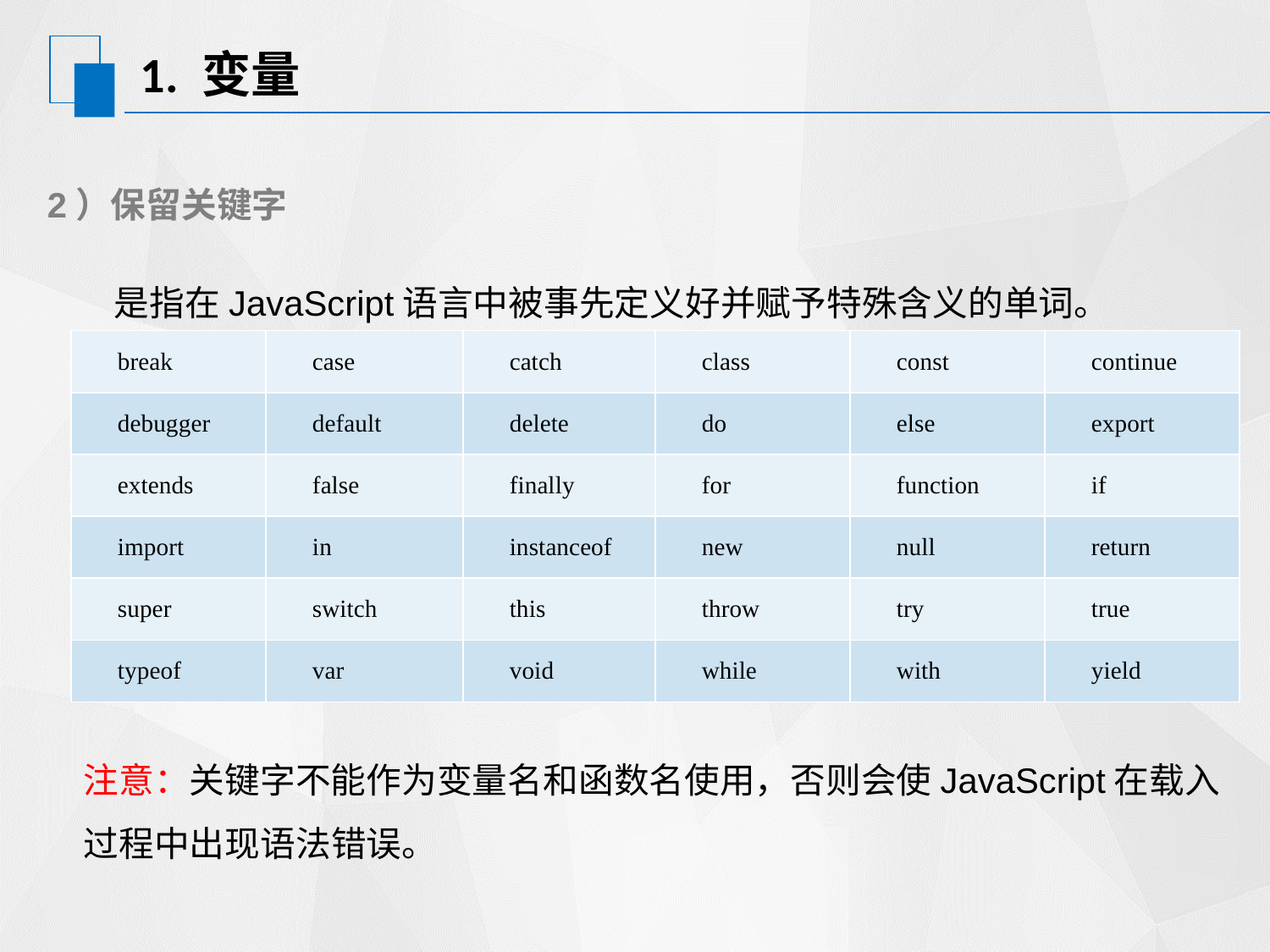

# 1. 变量
2）保留关键字
是指在JavaScript语言中被事先定义好并赋予特殊含义的单词。
| break | case | catch | class | const | continue |
| --- | --- | --- | --- | --- | --- |
| debugger | default | delete | do | else | export |
| extends | false | finally | for | function | if |
| import | in | instanceof | new | null | return |
| super | switch | this | throw | try | true |
| typeof | var | void | while | with | yield |
注意：关键字不能作为变量名和函数名使用，否则会使JavaScript在载入过程中出现语法错误。